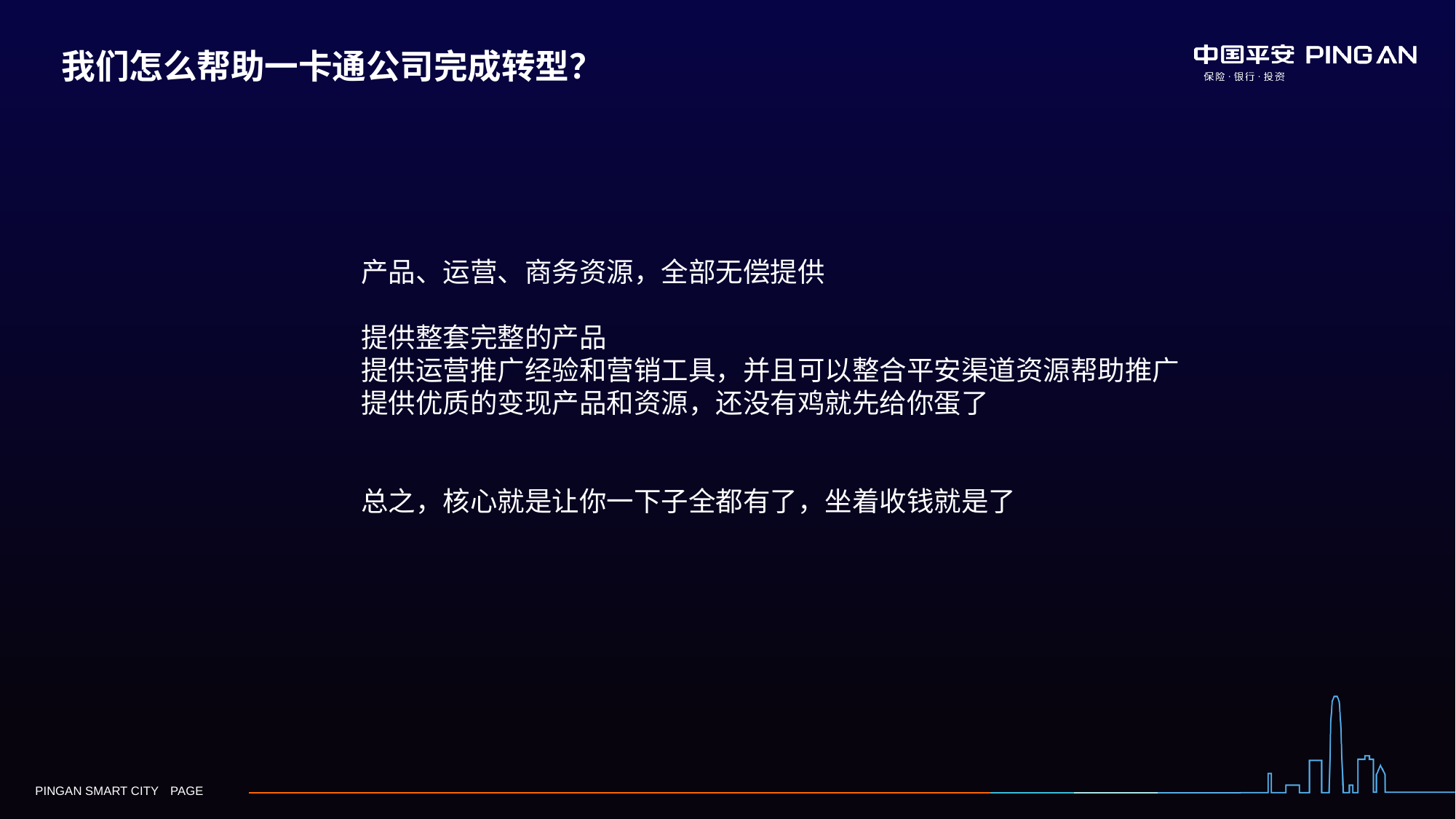

我们怎么帮助一卡通公司完成转型？
产品、运营、商务资源，全部无偿提供

提供整套完整的产品
提供运营推广经验和营销工具，并且可以整合平安渠道资源帮助推广
提供优质的变现产品和资源，还没有鸡就先给你蛋了

总之，核心就是让你一下子全都有了，坐着收钱就是了